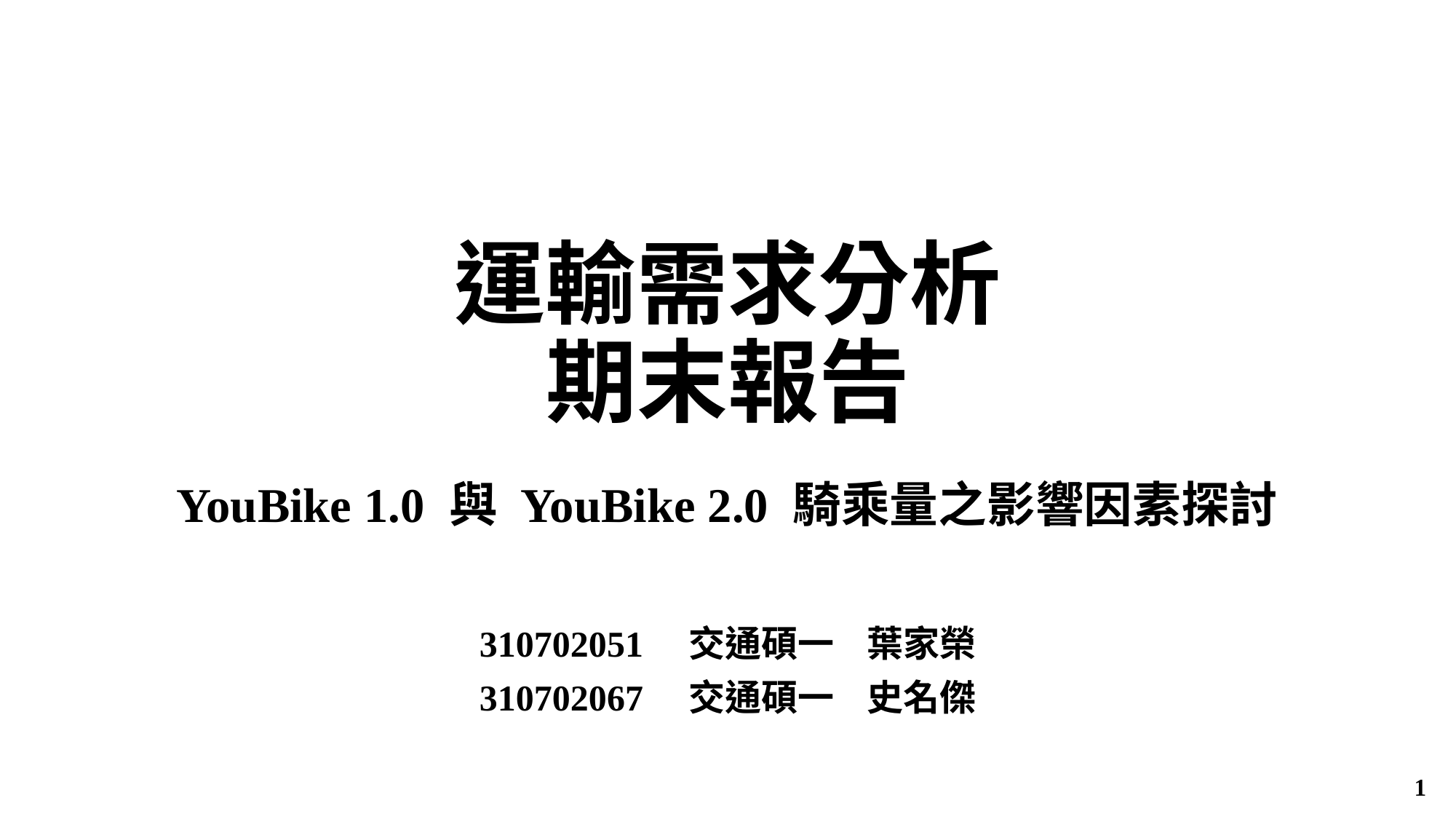

# 運輸需求分析 期末報告
YouBike 1.0 與 YouBike 2.0 騎乘量之影響因素探討
310702051    交通碩一    葉家榮
310702067    交通碩一    史名傑
1